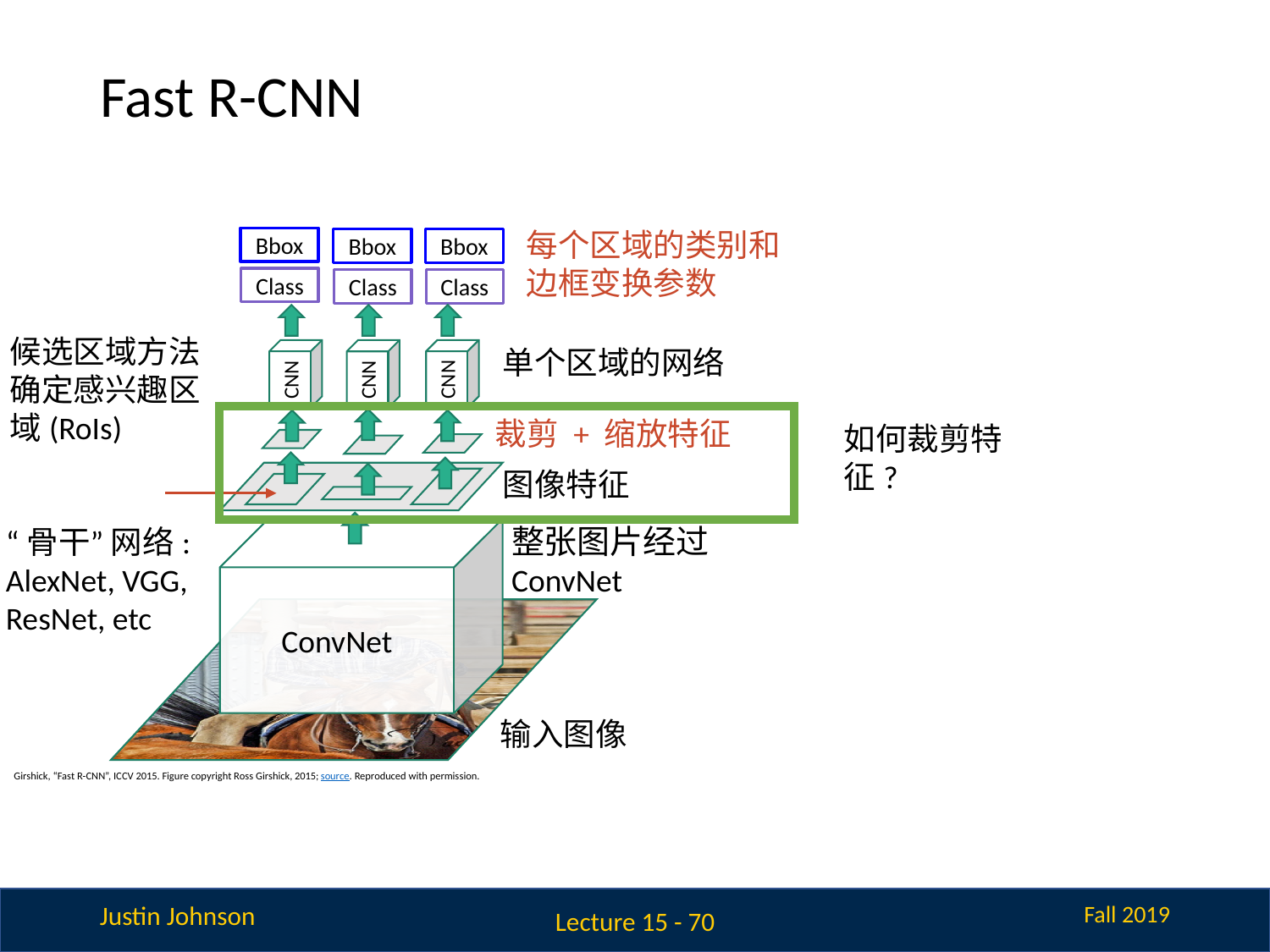

# Fast R-CNN
每个区域的类别和边框变换参数
Bbox
Bbox
Bbox
Class
Class
Class

候选区域方法确定感兴趣区域(RoIs)
单个区域的网络
裁剪 + 缩放特征

图像特征

整张图片经过ConvNet
ConvNet

输入图像
CNN
CNN
CNN

如何裁剪特征?
“骨干” 网络: AlexNet, VGG, ResNet, etc
Girshick, “Fast R-CNN”, ICCV 2015. Figure copyright Ross Girshick, 2015; source. Reproduced with permission.
Lecture 15 - 70